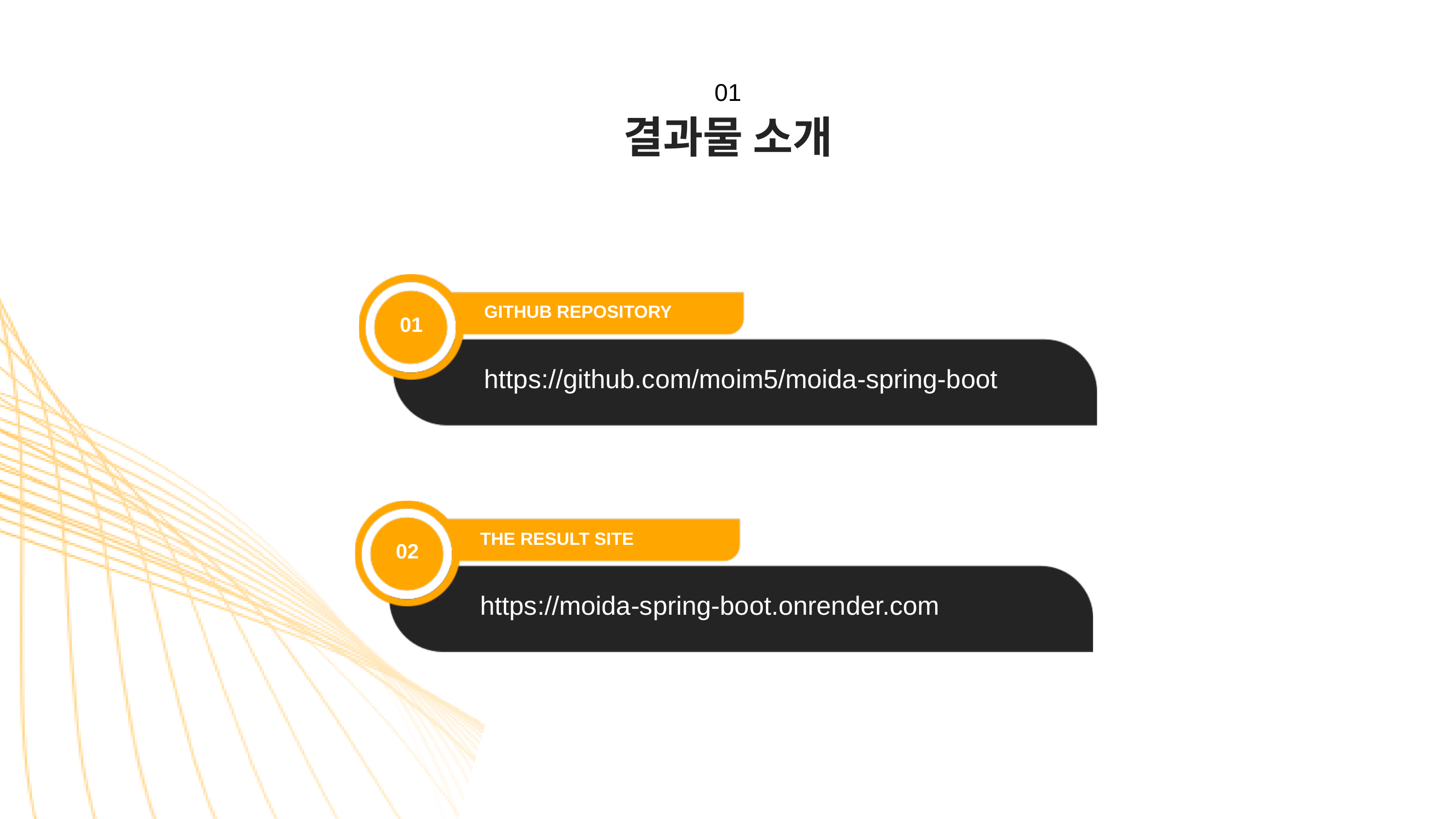

01
결과물 소개

GITHUB REPOSITORY
01
https://github.com/moim5/moida-spring-boot

THE RESULT SITE
02
https://moida-spring-boot.onrender.com